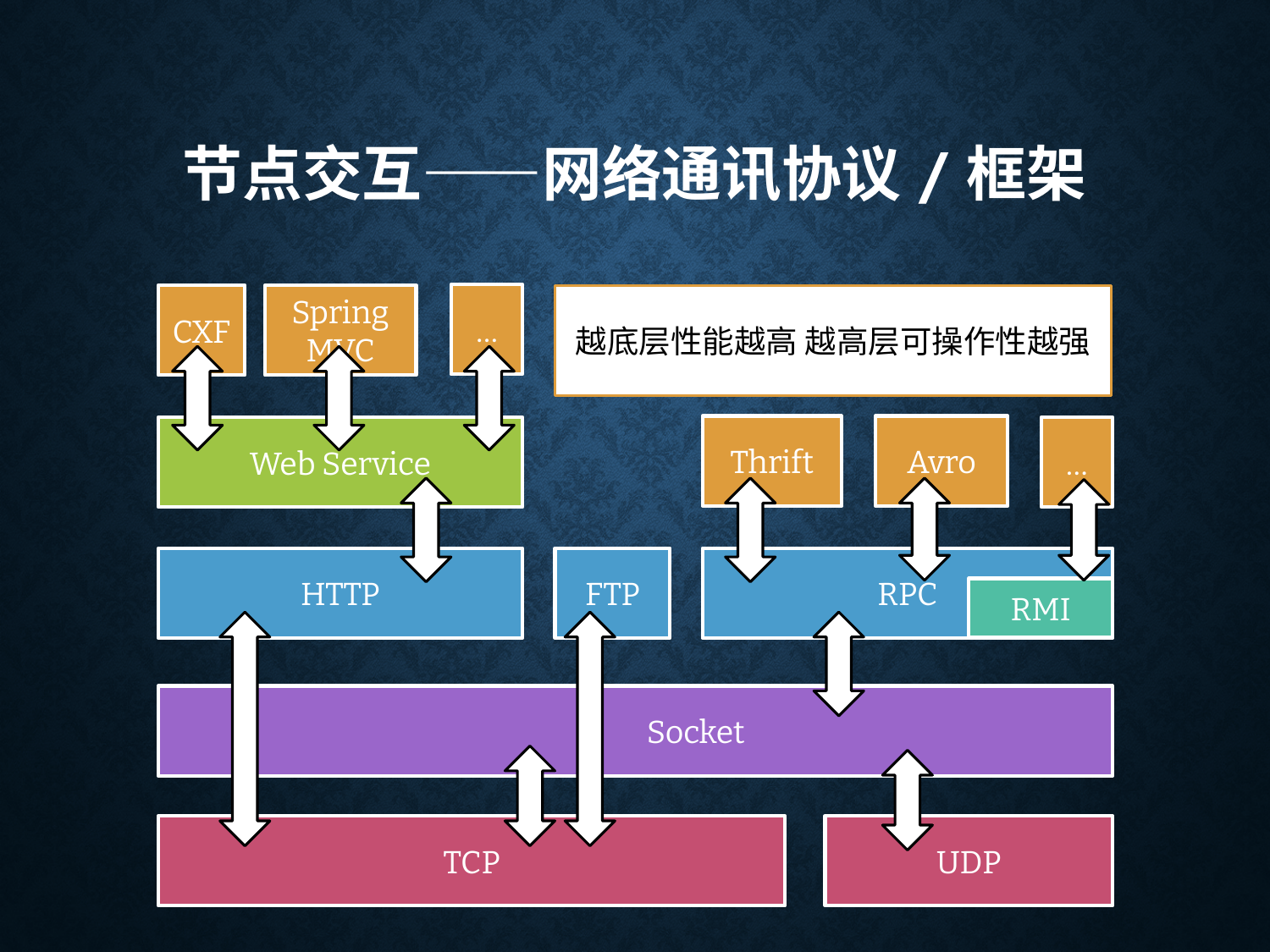

# 节点交互——网络通讯协议/框架
…
CXF
越底层性能越高 越高层可操作性越强
Spring MVC

Thrift
Avro
Web Service
…

HTTP
FTP
RPC
RMI

                   Socket

TCP
UDP